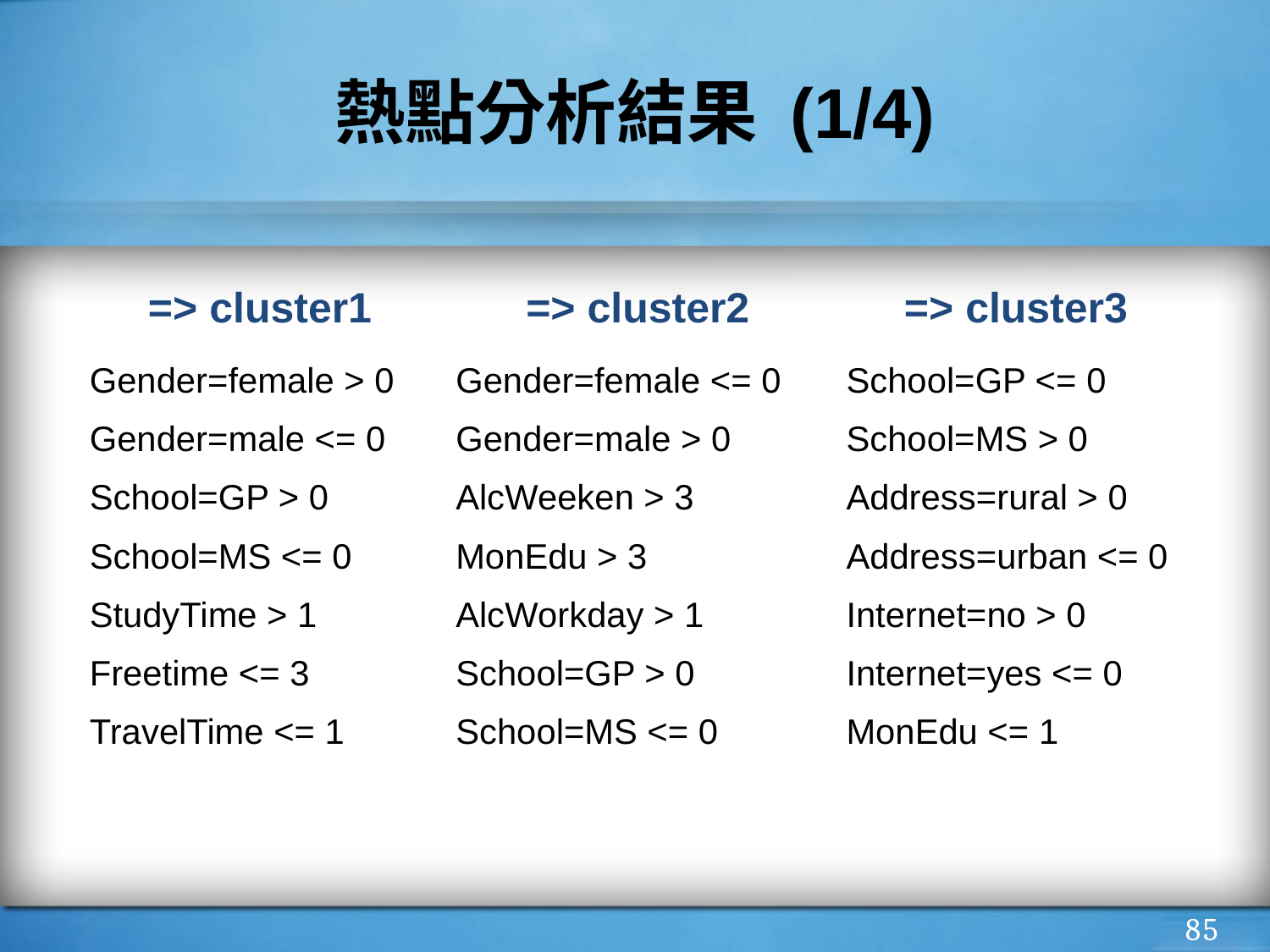

# 熱點分析結果 (1/4)
=> cluster1
=> cluster2
=> cluster3
Gender=female > 0
Gender=male <= 0
School=GP > 0
School=MS <= 0
StudyTime > 1
Freetime <= 3
TravelTime <= 1
Gender=female <= 0
Gender=male > 0
AlcWeeken > 3
MonEdu > 3
AlcWorkday > 1
School=GP > 0
School=MS <= 0
School=GP <= 0
School=MS > 0
Address=rural > 0
Address=urban <= 0
Internet=no > 0
Internet=yes <= 0
MonEdu <= 1
85